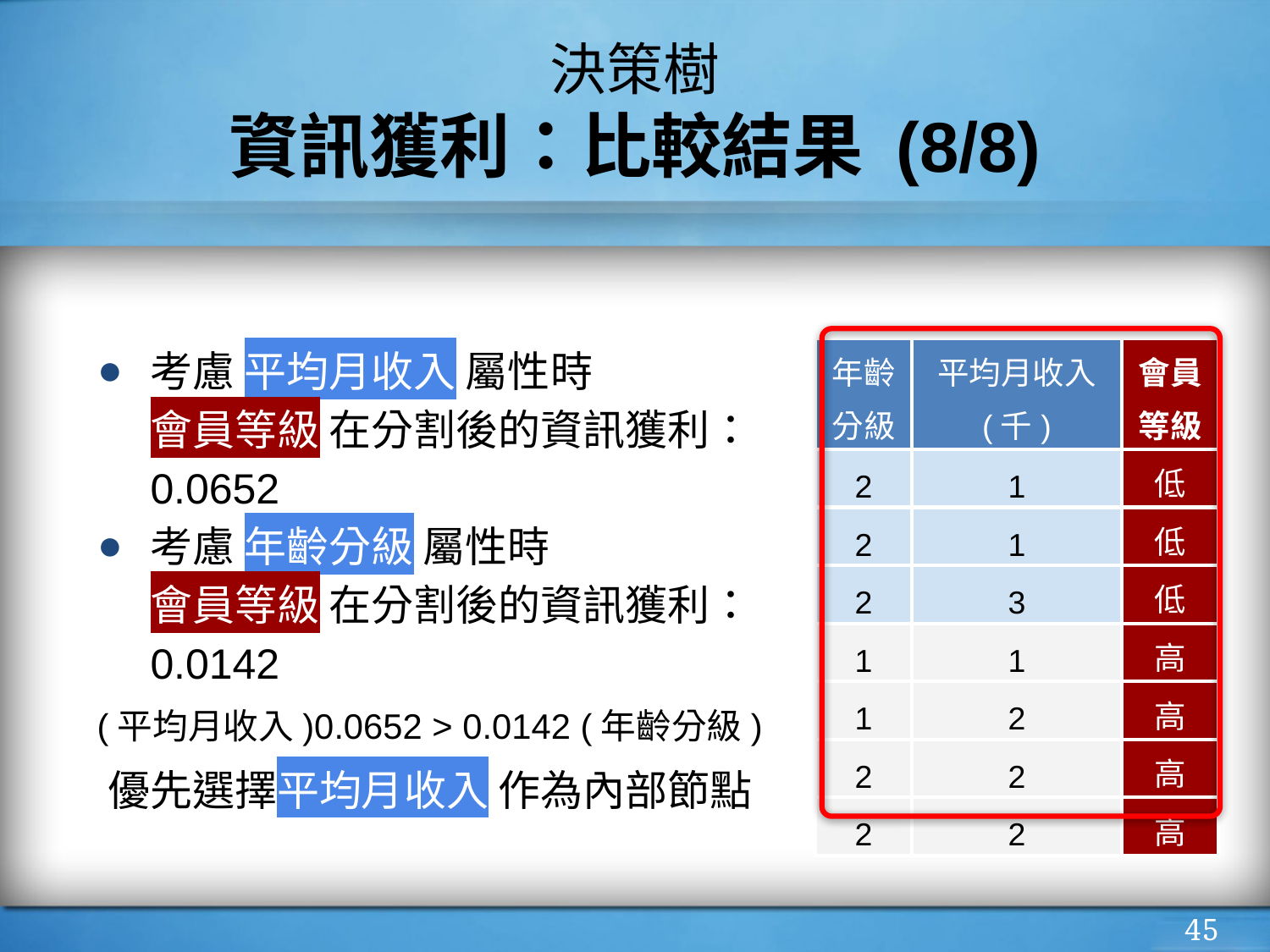

# 決策樹
資訊獲利：比較結果 (8/8)
考慮 平均月收入 屬性時
會員等級 在分割後的資訊獲利：0.0652
考慮 年齡分級 屬性時
會員等級 在分割後的資訊獲利：0.0142
(平均月收入)0.0652 > 0.0142 (年齡分級)
優先選擇平均月收入 作為內部節點

| 年齡 分級 | 平均月收入 (千) | 會員等級 |
| --- | --- | --- |
| 2 | 1 | 低 |
| 2 | 1 | 低 |
| 2 | 3 | 低 |
| 1 | 1 | 高 |
| 1 | 2 | 高 |
| 2 | 2 | 高 |
| 2 | 2 | 高 |
45